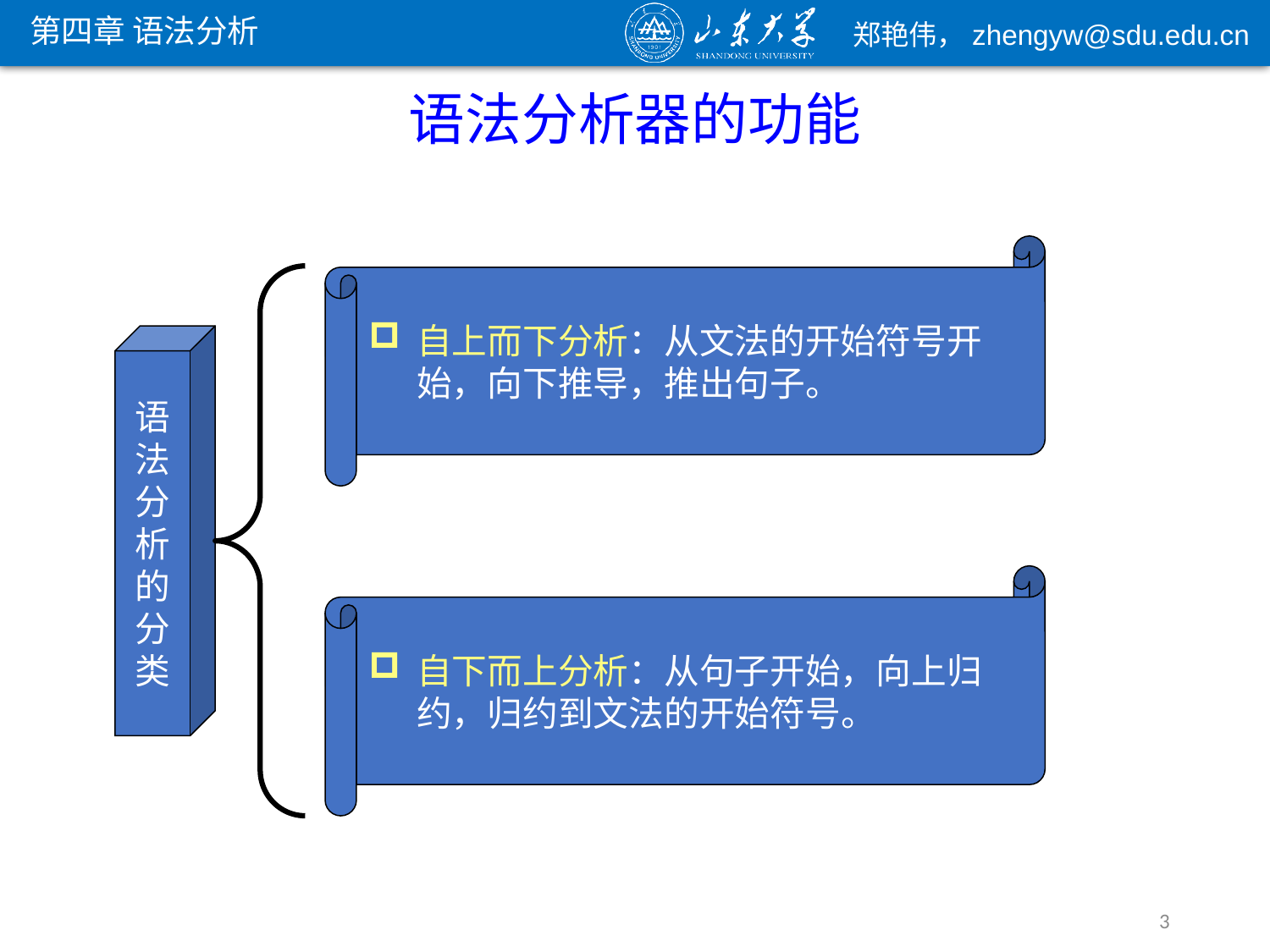

第四章 语法分析
语法分析器的功能
自上而下分析：从文法的开始符号开始，向下推导，推出句子。

语法分析的分类
自下而上分析：从句子开始，向上归约，归约到文法的开始符号。
3